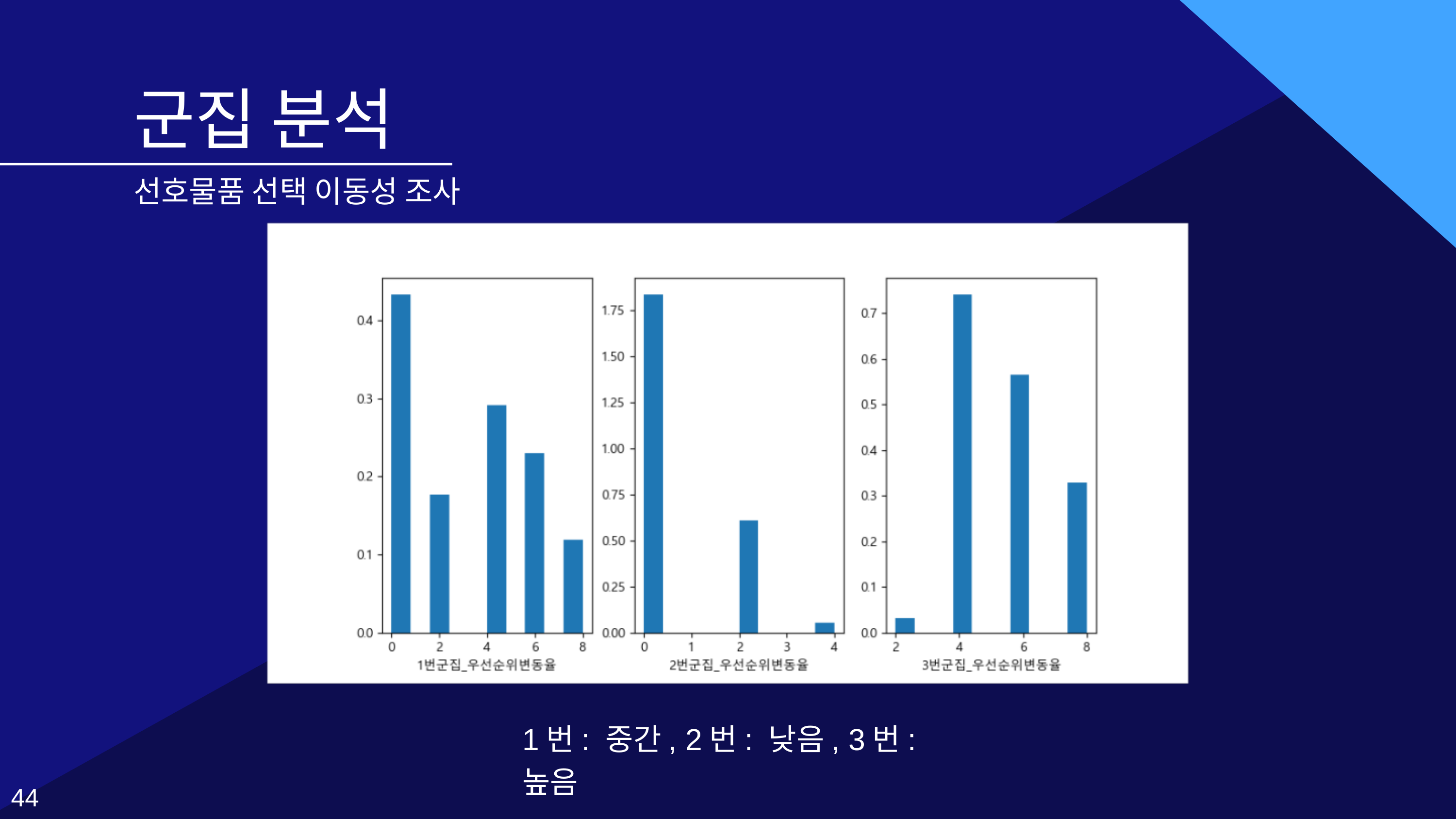

군집 분석

선호물품 선택 이동성 조사

1번: 중간, 2번: 낮음, 3번: 높음
44